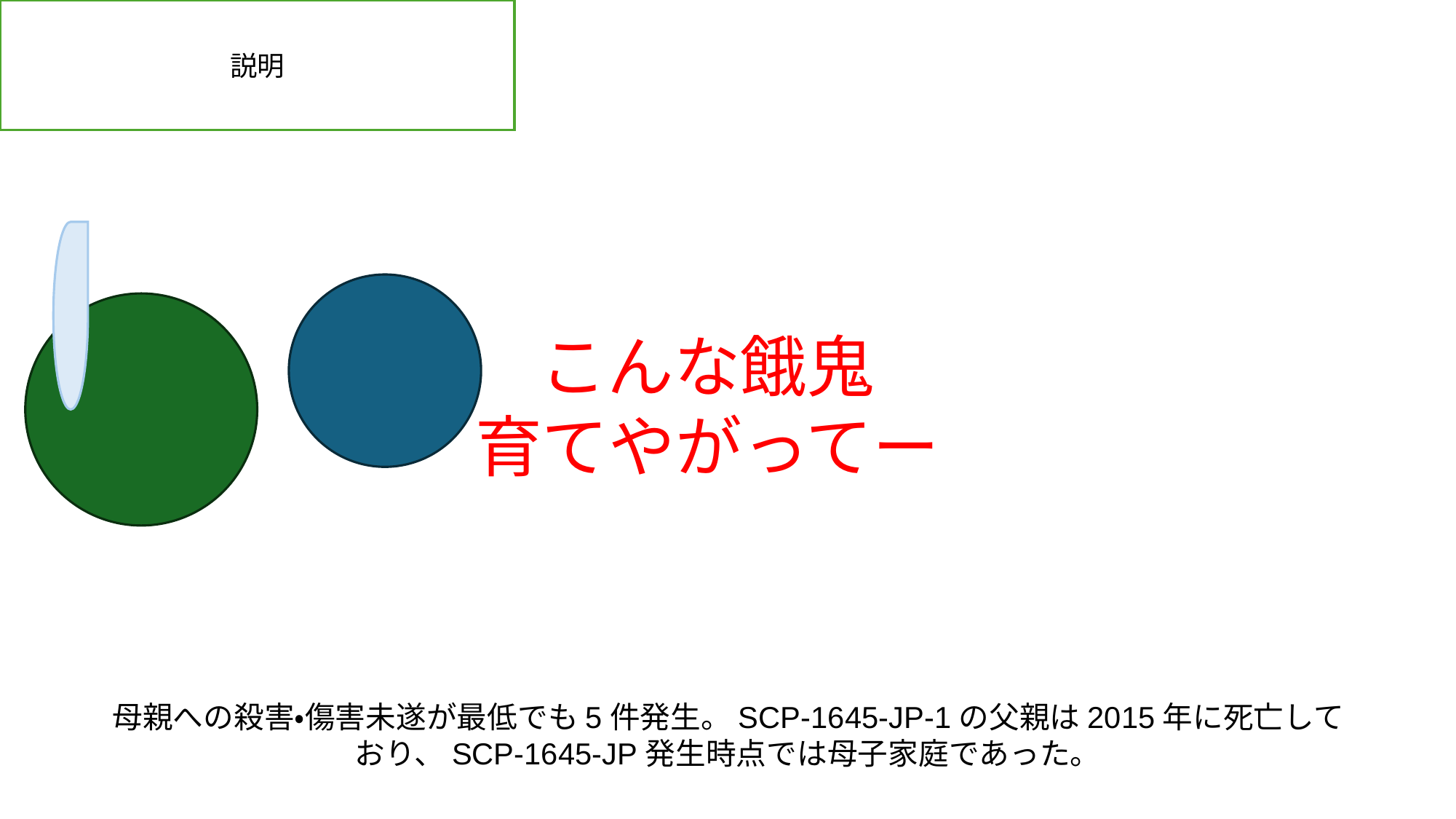

説明
こんな餓鬼
育てやがってー

母親への殺害・傷害未遂が最低でも5件発生。SCP-1645-JP-1の父親は2015年に死亡しており、SCP-1645-JP発生時点では母子家庭であった。